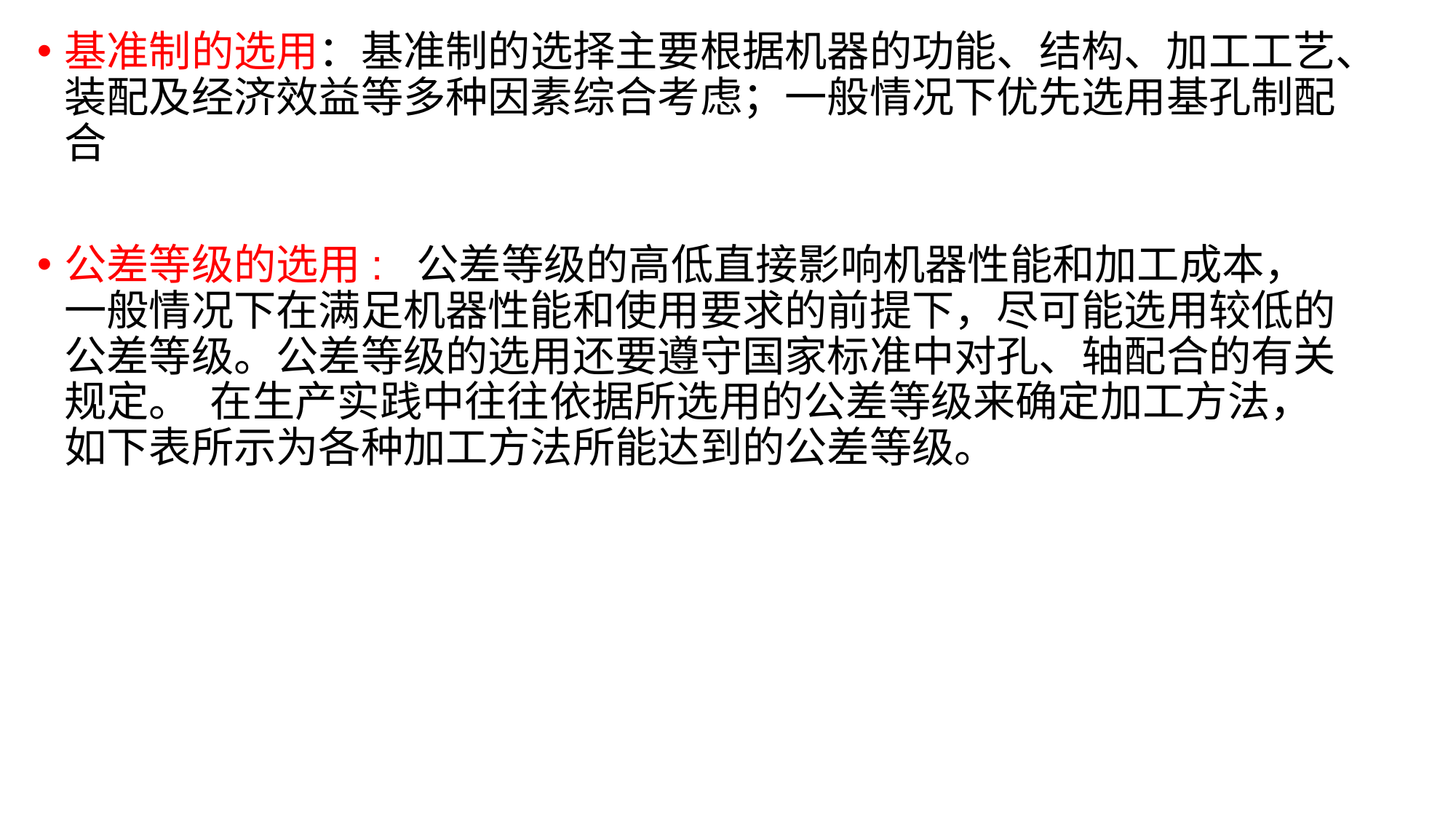

基准制的选用：基准制的选择主要根据机器的功能、结构、加工工艺、装配及经济效益等多种因素综合考虑；一般情况下优先选用基孔制配合

公差等级的选用:  公差等级的高低直接影响机器性能和加工成本，一般情况下在满足机器性能和使用要求的前提下，尽可能选用较低的公差等级。公差等级的选用还要遵守国家标准中对孔、轴配合的有关规定。  在生产实践中往往依据所选用的公差等级来确定加工方法，如下表所示为各种加工方法所能达到的公差等级。